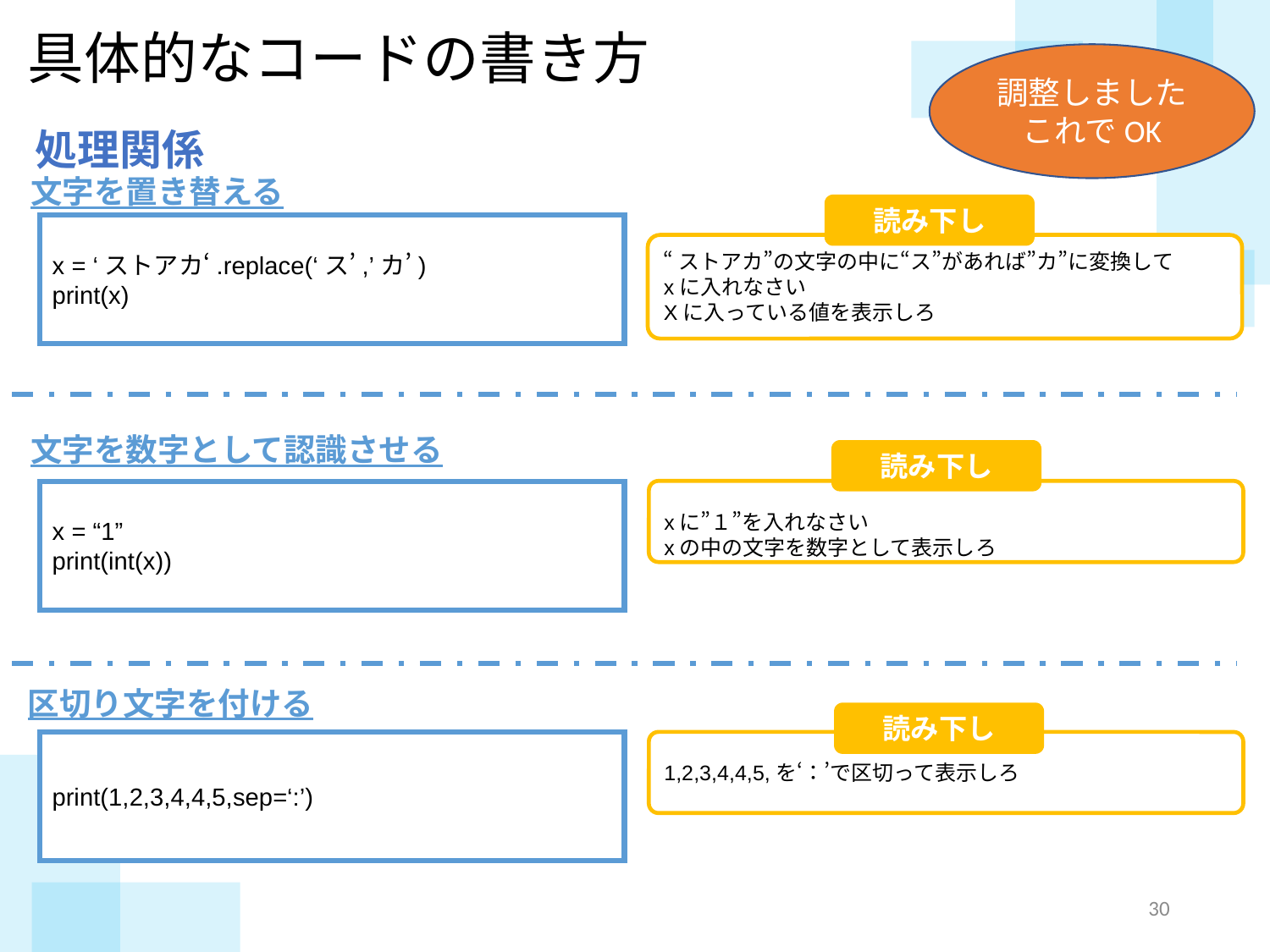

具体的なコードの書き方
調整しました
これでOK
処理関係
文字を置き替える
読み下し
“ストアカ”の文字の中に“ス”があれば”カ”に変換して
xに入れなさい
Xに入っている値を表示しろ
x = ‘ストアカ‘.replace(‘ス’,’カ’)
print(x)
文字を数字として認識させる
読み下し

xに”１”を入れなさい
xの中の文字を数字として表示しろ
x = “1”
print(int(x))
区切り文字を付ける
読み下し
1,2,3,4,4,5,を‘：’で区切って表示しろ
print(1,2,3,4,4,5,sep=‘:’)
30